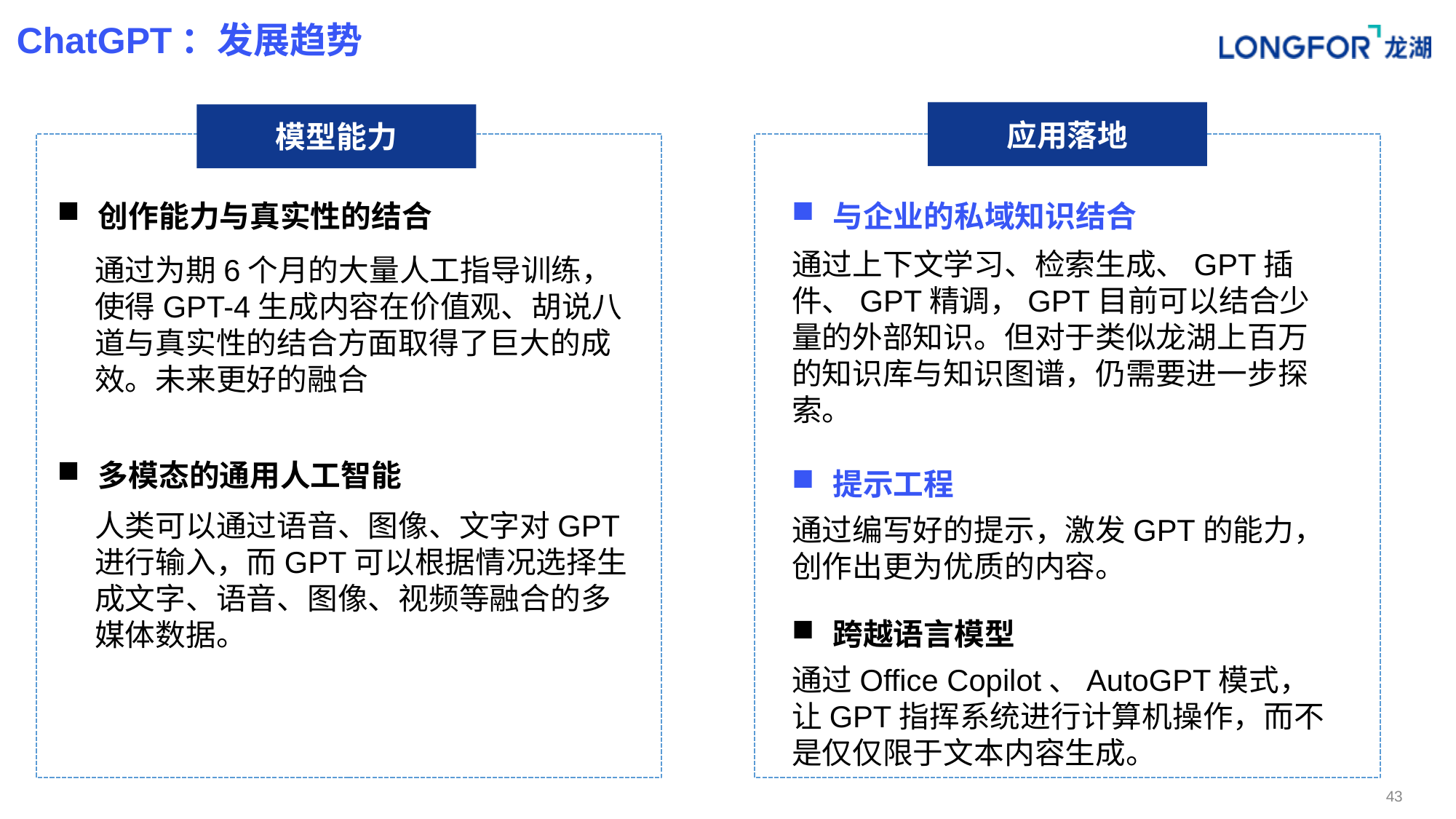

# ChatGPT：发展趋势
应用落地
模型能力

创作能力与真实性的结合
与企业的私域知识结合
通过上下文学习、检索生成、GPT插件、GPT精调，GPT目前可以结合少量的外部知识。但对于类似龙湖上百万的知识库与知识图谱，仍需要进一步探索。
通过为期6个月的大量人工指导训练，使得GPT-4生成内容在价值观、胡说八道与真实性的结合方面取得了巨大的成效。未来更好的融合
多模态的通用人工智能
提示工程
人类可以通过语音、图像、文字对GPT进行输入，而GPT可以根据情况选择生成文字、语音、图像、视频等融合的多媒体数据。
通过编写好的提示，激发GPT的能力，创作出更为优质的内容。
跨越语言模型
通过Office Copilot、AutoGPT模式，让GPT指挥系统进行计算机操作，而不是仅仅限于文本内容生成。